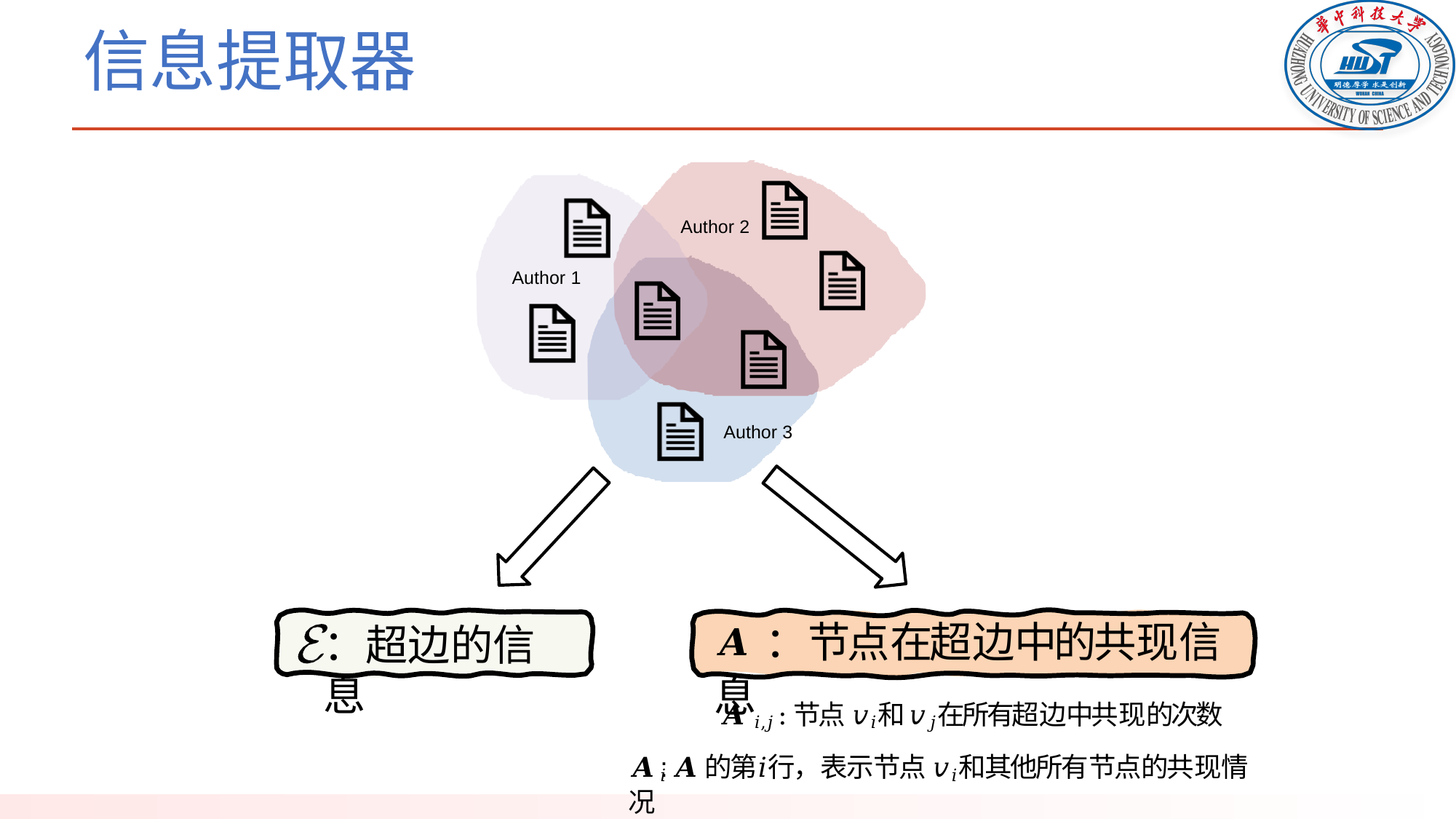

# 信息提取器

Author 2

Author 1

Author 3

：超边的信息
𝑨：节点在超边中的共现信息

𝑨 𝑖, 𝑗  :节点 𝑣𝑖   和 𝑣𝑗  在所有超边中共现的次数
𝑨 𝑖             : 𝑨的第𝑖行，表示节点 𝑣𝑖 和其他所有节点的共现情况